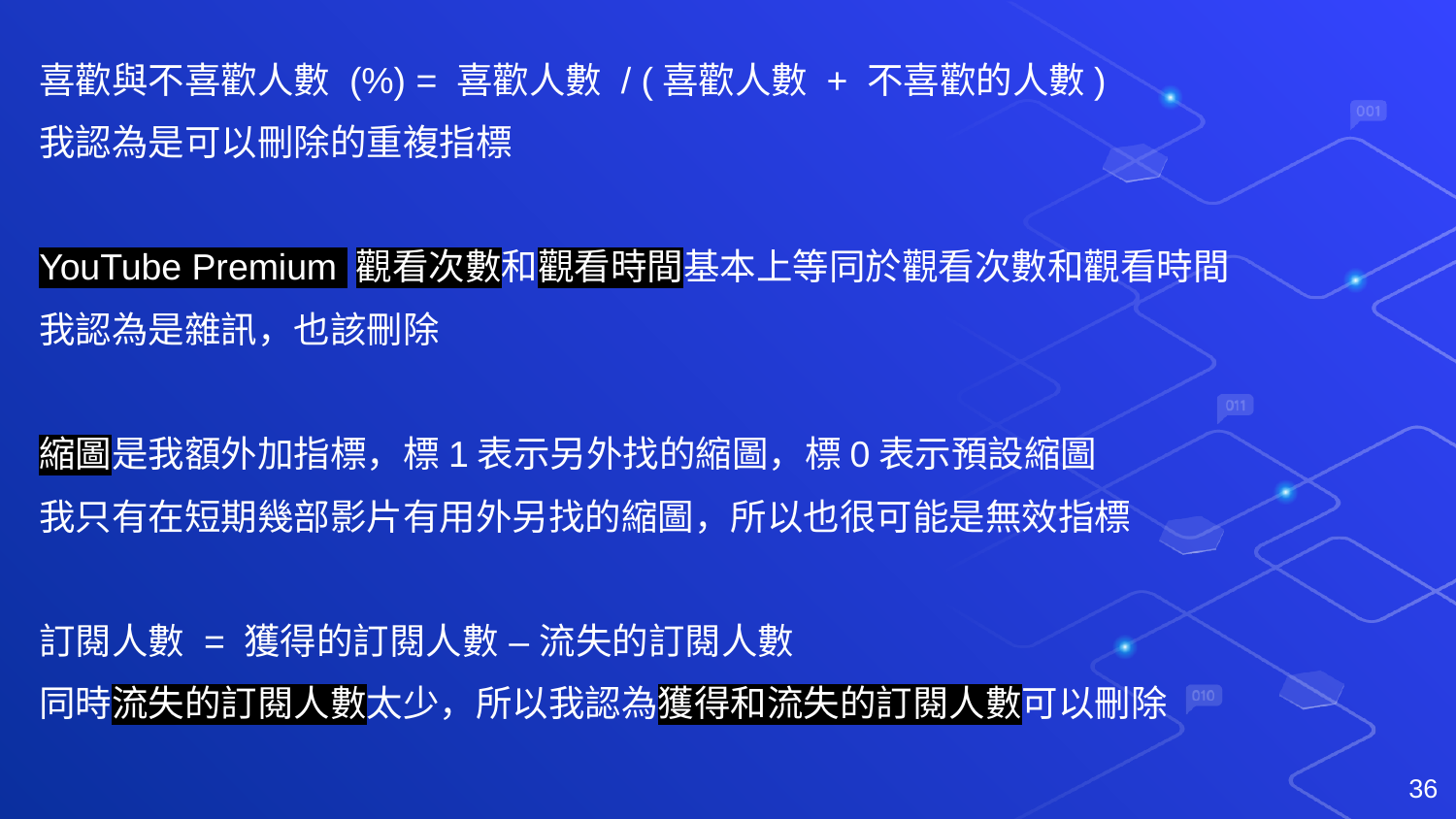

喜歡與不喜歡人數 (%) = 喜歡人數 / (喜歡人數 + 不喜歡的人數)
我認為是可以刪除的重複指標

YouTube Premium 觀看次數和觀看時間基本上等同於觀看次數和觀看時間
我認為是雜訊，也該刪除

縮圖是我額外加指標，標1表示另外找的縮圖，標0表示預設縮圖
我只有在短期幾部影片有用外另找的縮圖，所以也很可能是無效指標

訂閱人數 = 獲得的訂閱人數 – 流失的訂閱人數
同時流失的訂閱人數太少，所以我認為獲得和流失的訂閱人數可以刪除

36